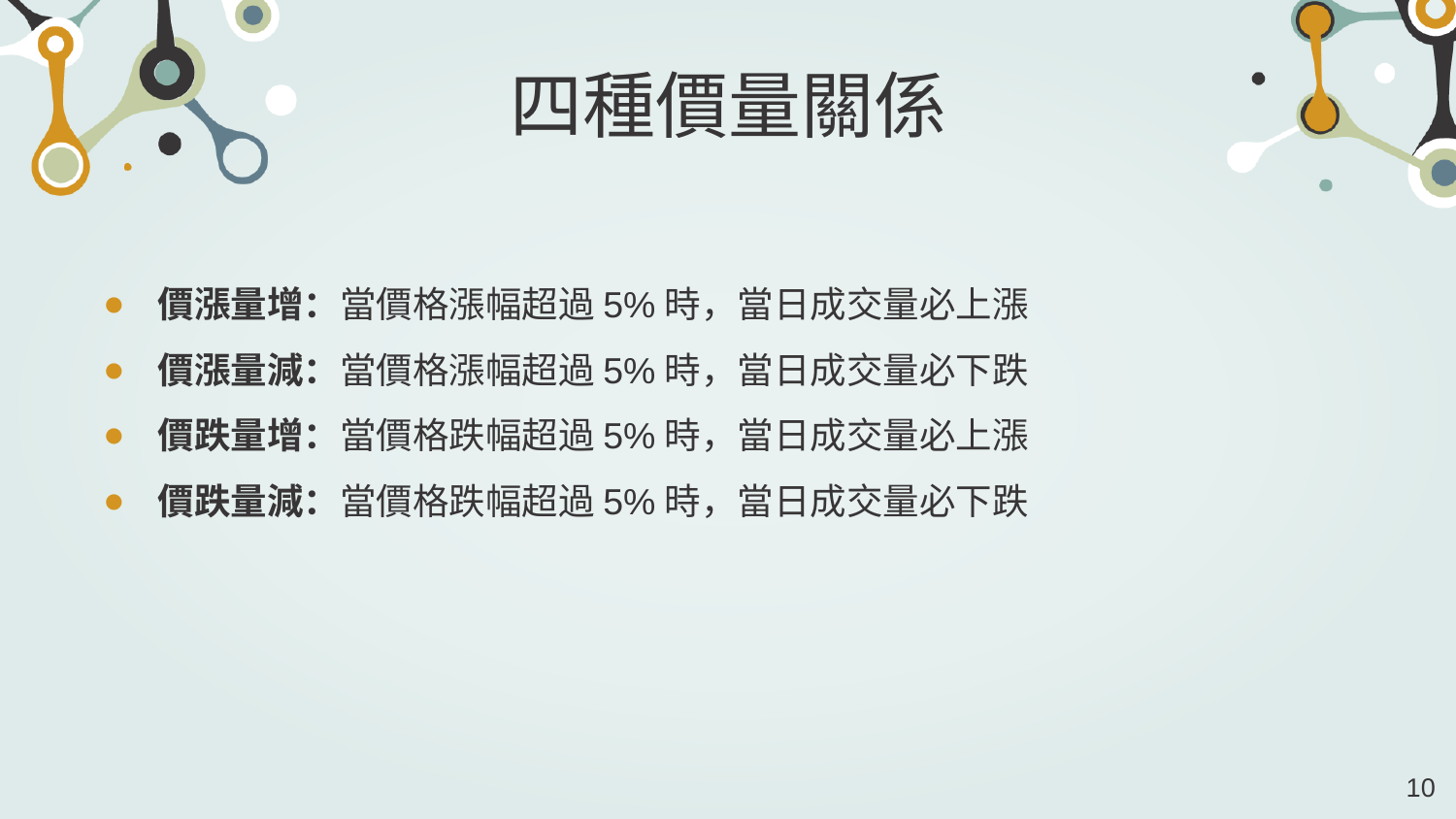

# 四種價量關係

價漲量增：當價格漲幅超過5%時，當日成交量必上漲
價漲量減：當價格漲幅超過5%時，當日成交量必下跌
價跌量增：當價格跌幅超過5%時，當日成交量必上漲
價跌量減：當價格跌幅超過5%時，當日成交量必下跌

10